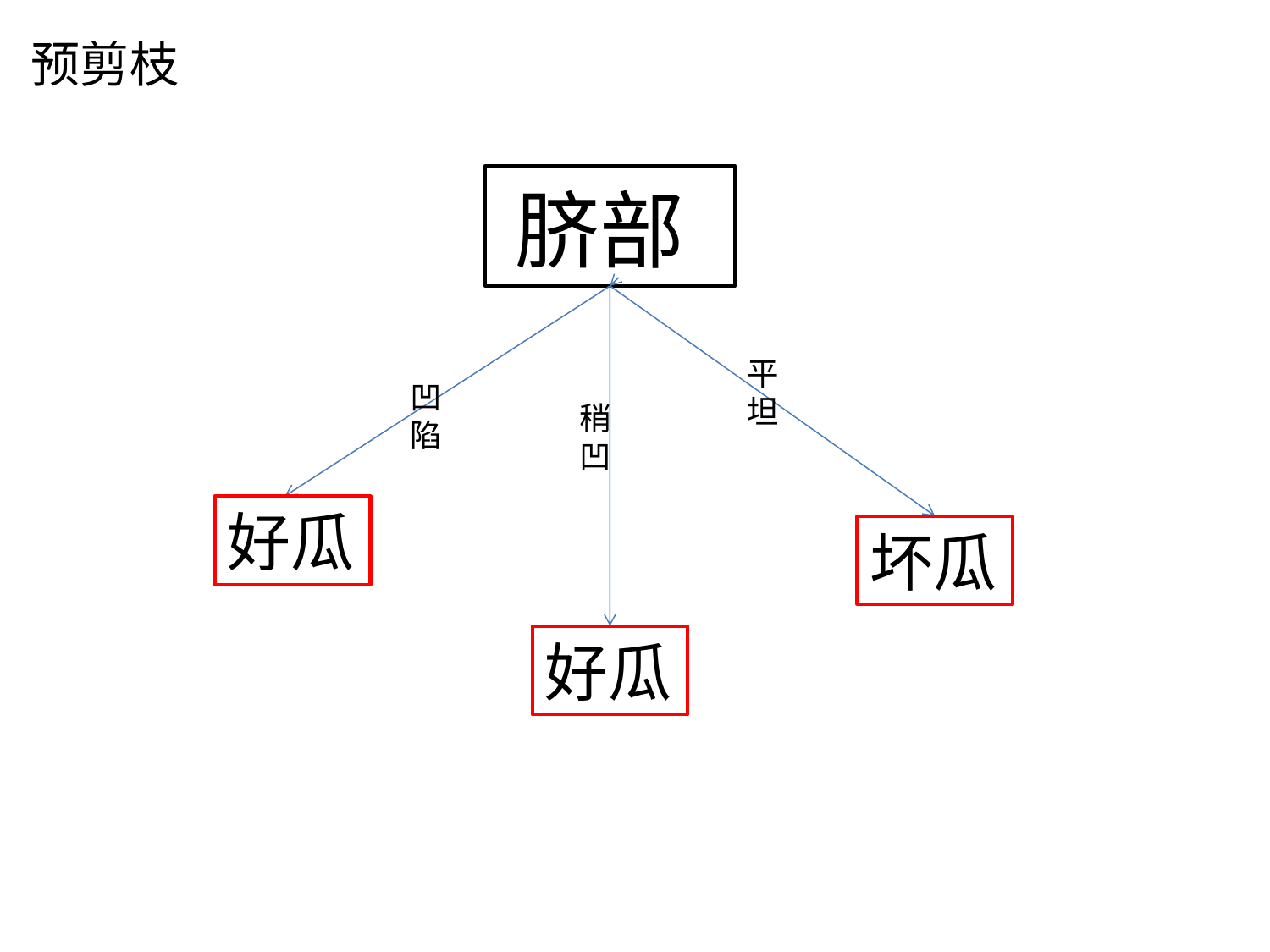

预剪枝

脐部
平坦
凹陷
稍凹
好瓜
坏瓜
好瓜